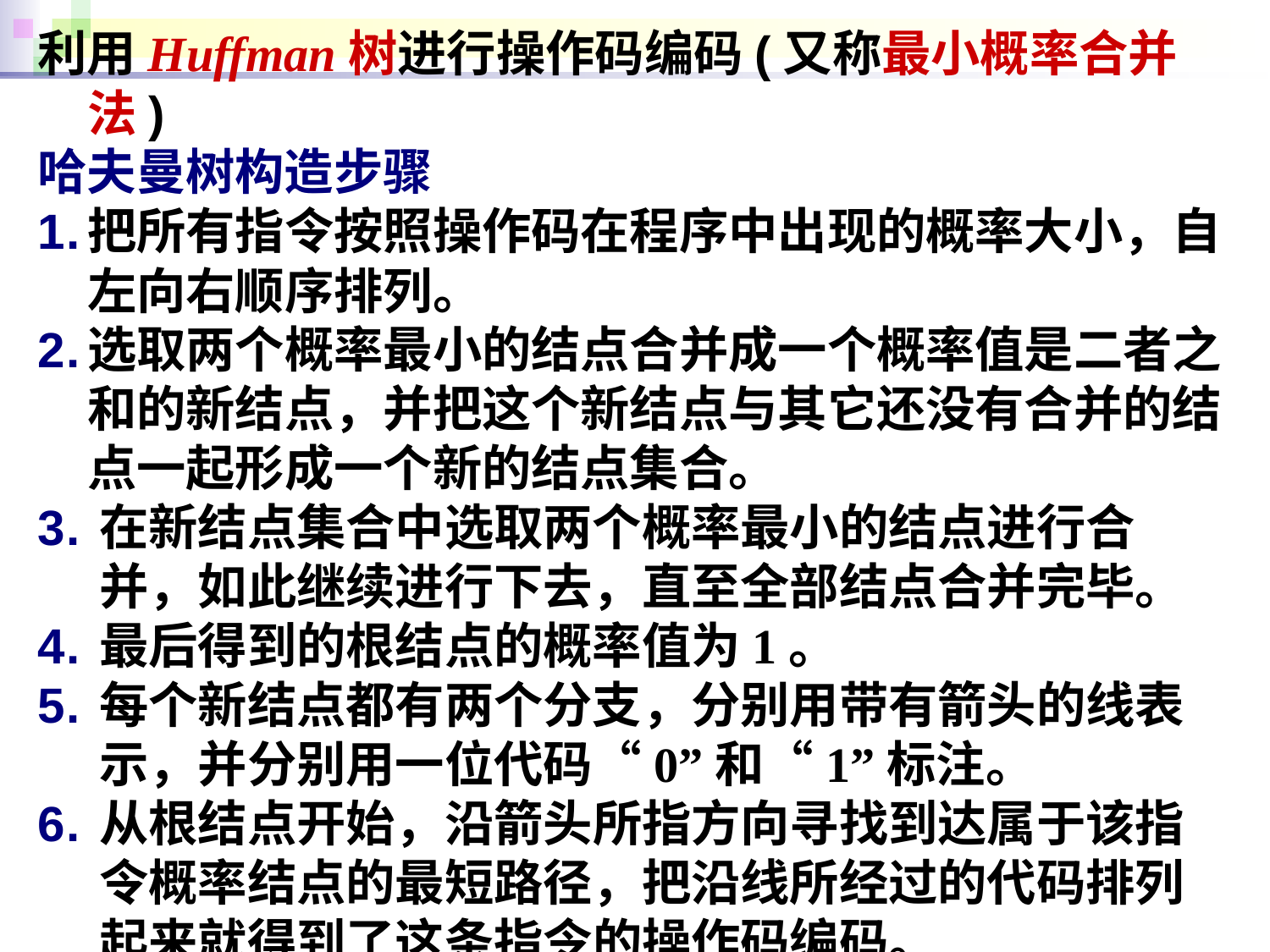

利用Huffman树进行操作码编码(又称最小概率合并法)
哈夫曼树构造步骤
把所有指令按照操作码在程序中出现的概率大小，自左向右顺序排列。
选取两个概率最小的结点合并成一个概率值是二者之和的新结点，并把这个新结点与其它还没有合并的结点一起形成一个新的结点集合。
在新结点集合中选取两个概率最小的结点进行合并，如此继续进行下去，直至全部结点合并完毕。
最后得到的根结点的概率值为1。
每个新结点都有两个分支，分别用带有箭头的线表示，并分别用一位代码“0”和“1”标注。
从根结点开始，沿箭头所指方向寻找到达属于该指令概率结点的最短路径，把沿线所经过的代码排列起来就得到了这条指令的操作码编码。
57